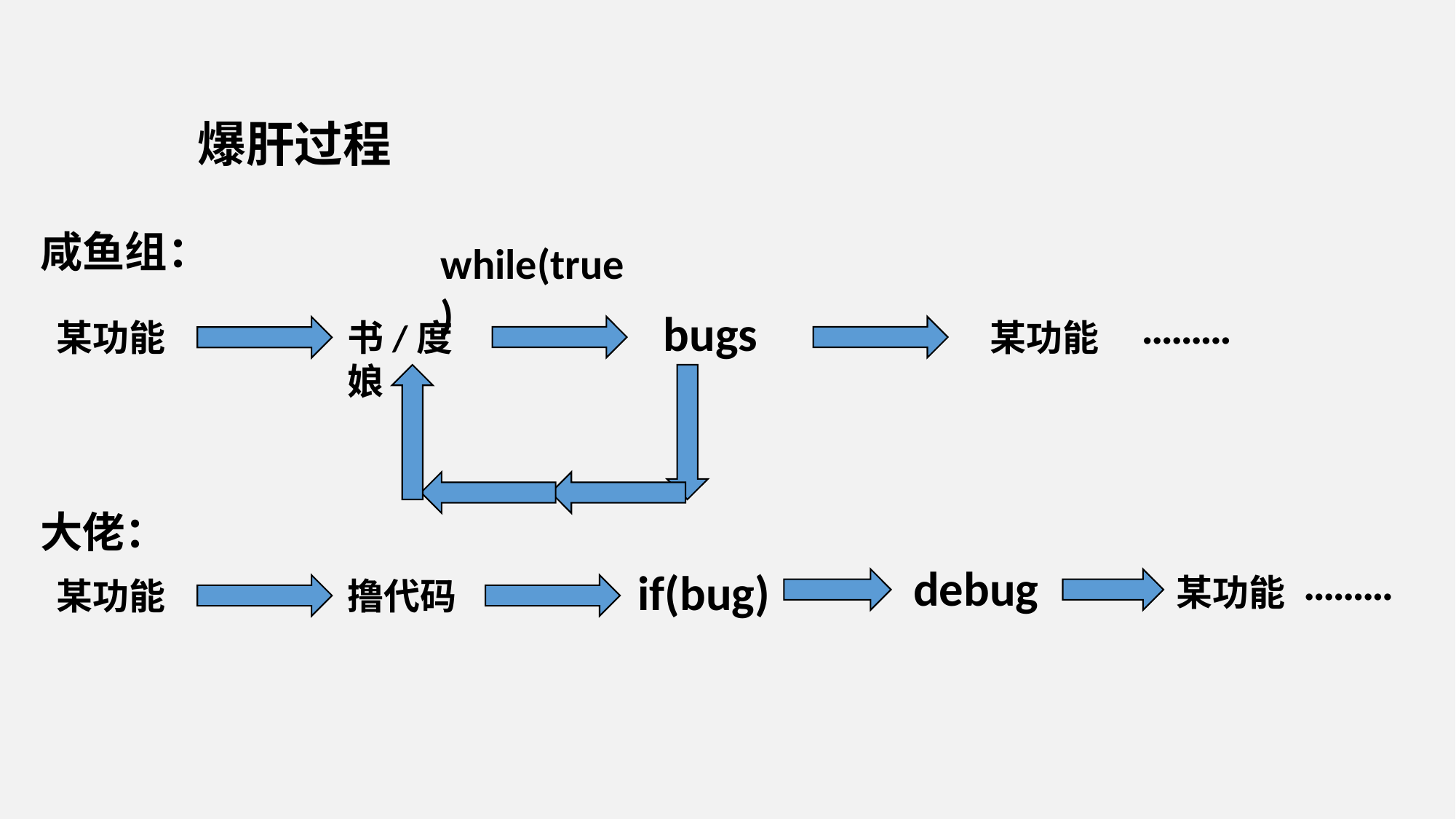

爆肝过程
咸鱼组：
while(true)
bugs
某功能
书/度娘
某功能
·········

大佬：
debug
if(bug)
某功能
·········
某功能
撸代码